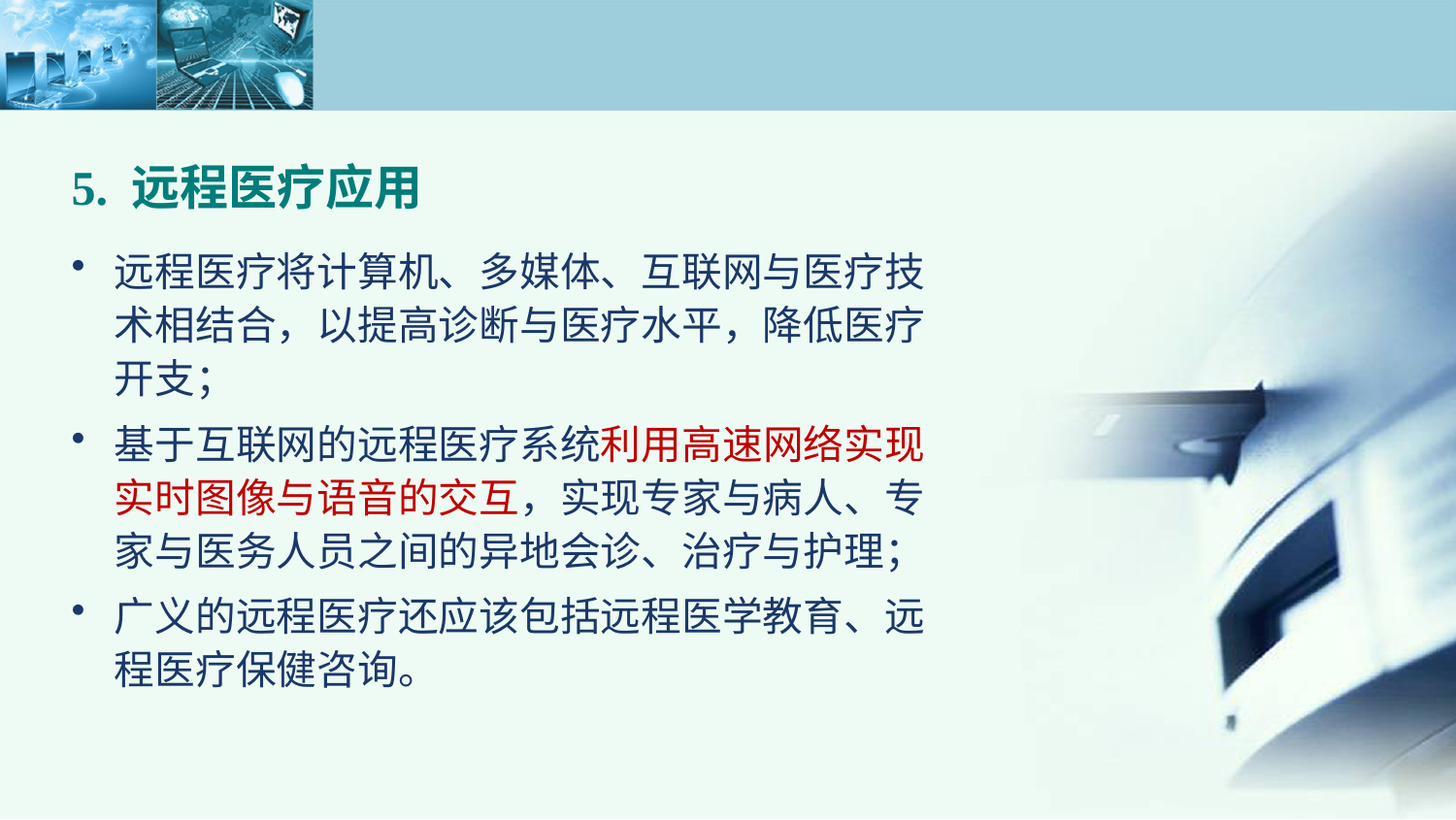

5. 远程医疗应用
远程医疗将计算机、多媒体、互联网与医疗技术相结合，以提高诊断与医疗水平，降低医疗开支；
基于互联网的远程医疗系统利用高速网络实现实时图像与语音的交互，实现专家与病人、专家与医务人员之间的异地会诊、治疗与护理；
广义的远程医疗还应该包括远程医学教育、远程医疗保健咨询。